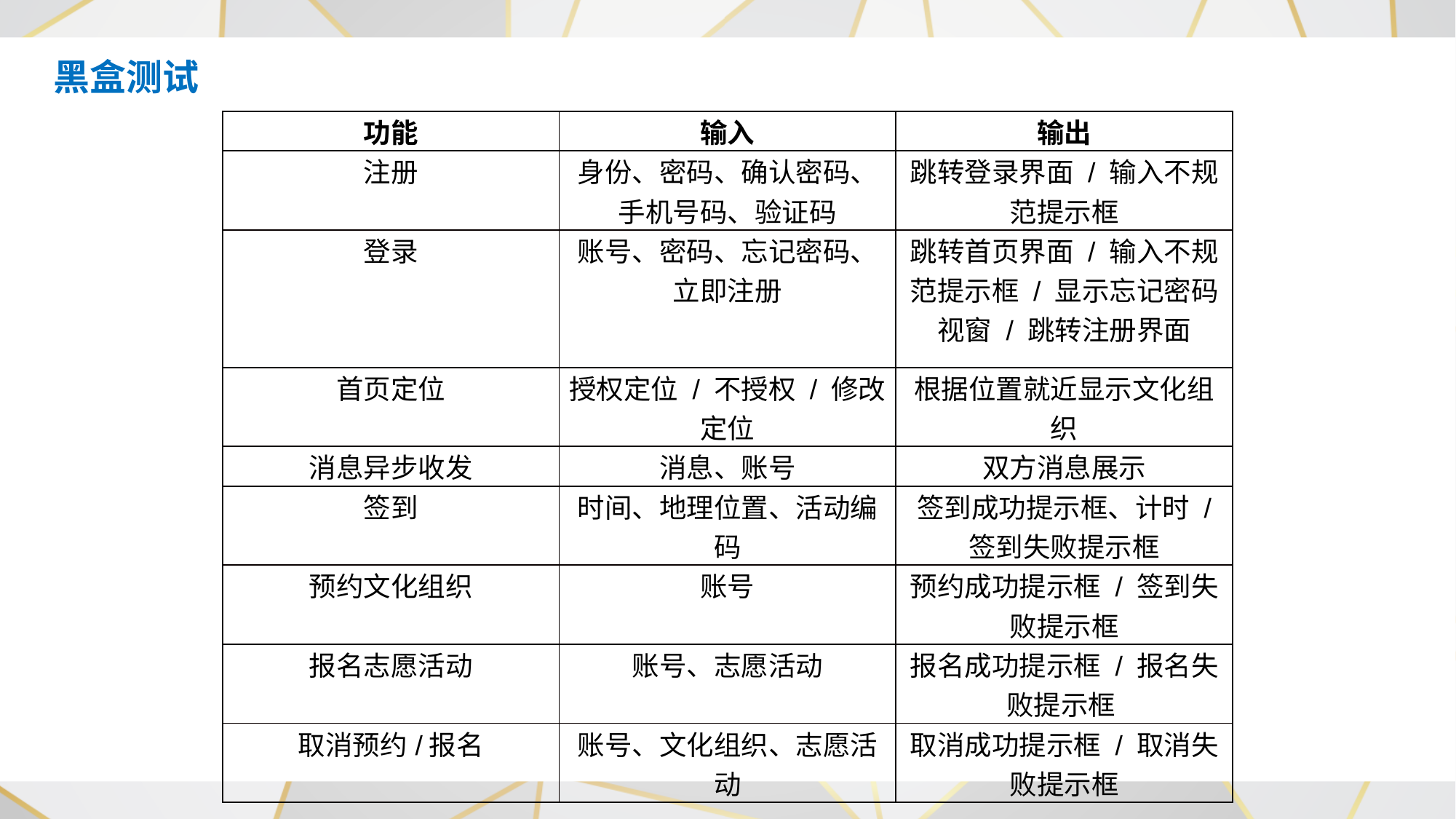

黑盒测试
| 功能 | 输入 | 输出 |
| --- | --- | --- |
| 注册 | 身份、密码、确认密码、手机号码、验证码 | 跳转登录界面 / 输入不规范提示框 |
| 登录 | 账号、密码、忘记密码、立即注册 | 跳转首页界面 / 输入不规范提示框 / 显示忘记密码视窗 / 跳转注册界面 |
| 首页定位 | 授权定位 / 不授权 / 修改定位 | 根据位置就近显示文化组织 |
| 消息异步收发 | 消息、账号 | 双方消息展示 |
| 签到 | 时间、地理位置、活动编码 | 签到成功提示框、计时 / 签到失败提示框 |
| 预约文化组织 | 账号 | 预约成功提示框 / 签到失败提示框 |
| 报名志愿活动 | 账号、志愿活动 | 报名成功提示框 / 报名失败提示框 |
| 取消预约/报名 | 账号、文化组织、志愿活动 | 取消成功提示框 / 取消失败提示框 |